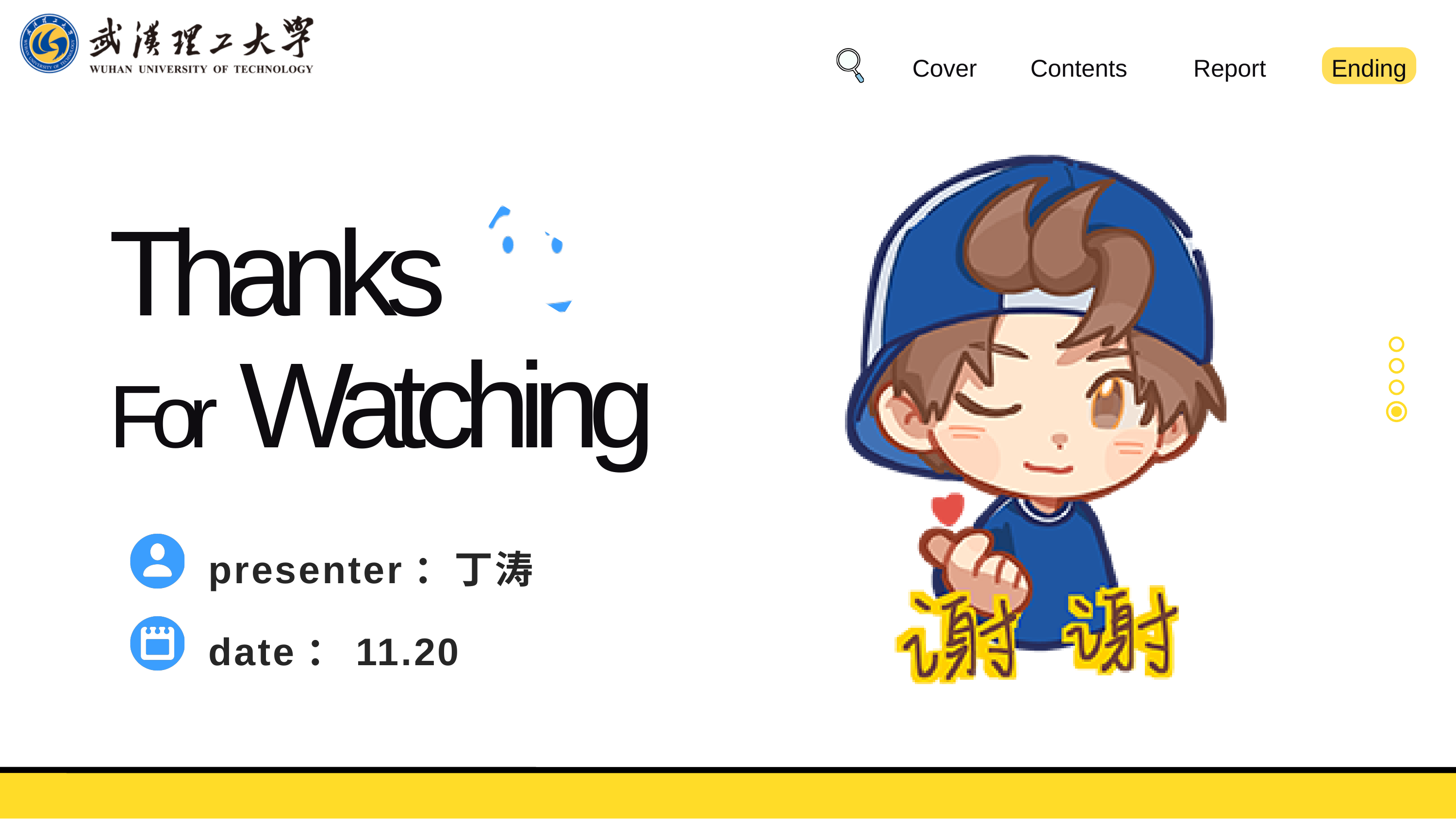

Cover
Contents
Report
Ending

Thanks
For Watching

presenter：丁涛
date：11.20